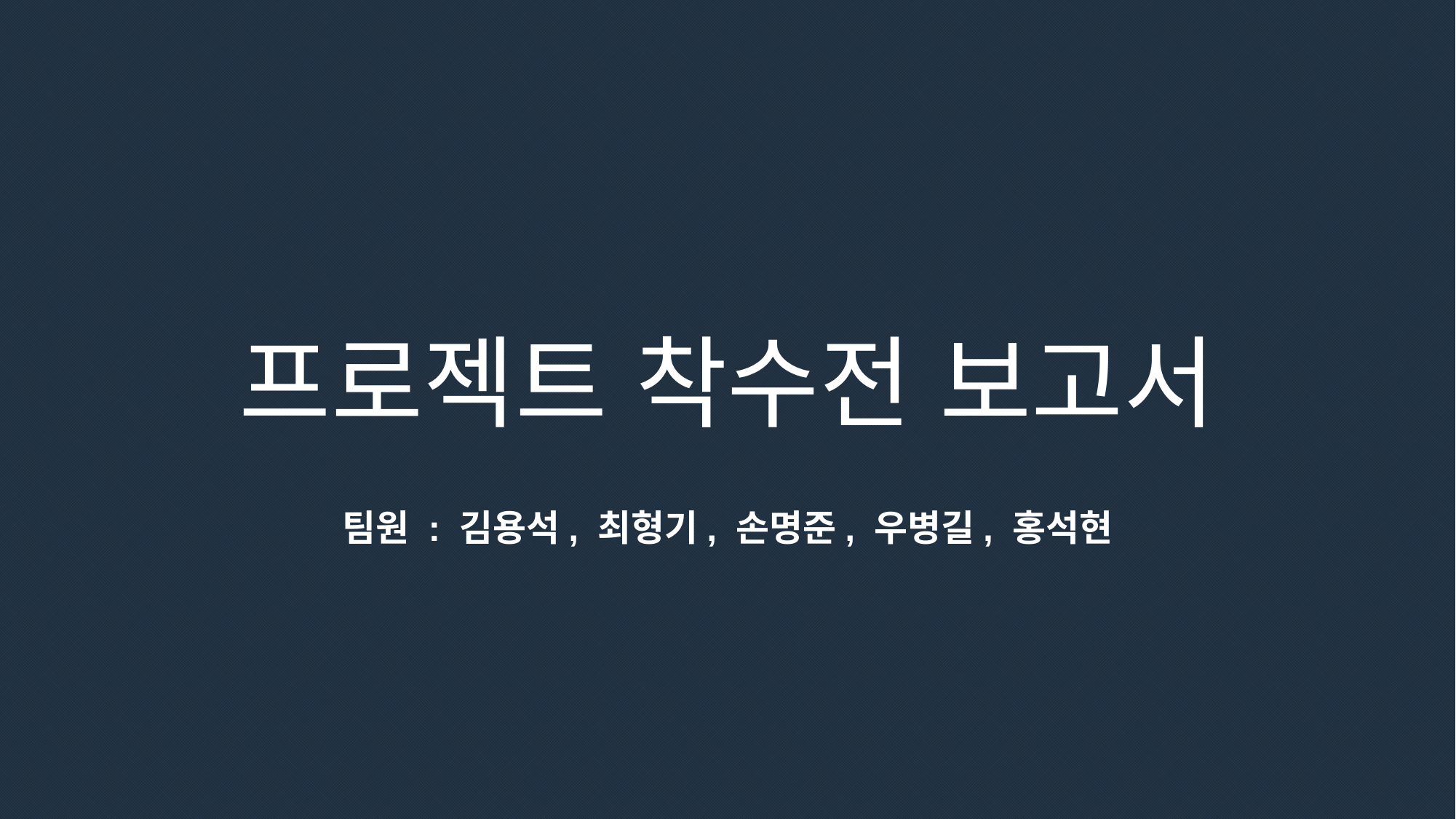

프로젝트 착수전 보고서
팀원 : 김용석, 최형기, 손명준, 우병길, 홍석현